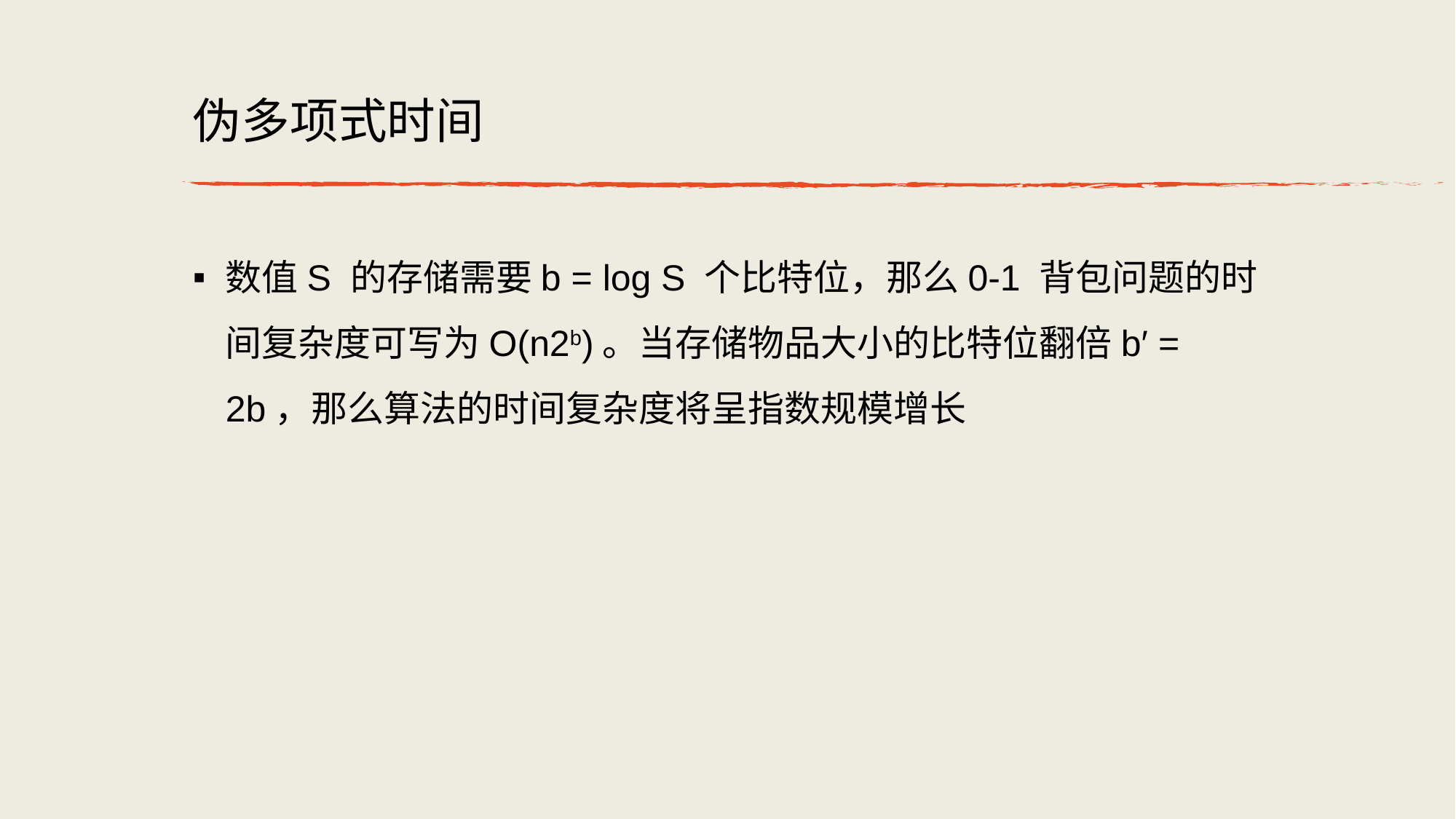

# 伪多项式时间
数值S 的存储需要b = log S 个⽐特位，那么0-1 背包问题的时间复杂度可写为O(n2b)。当存储物品⼤⼩的⽐特位翻倍b′ = 2b，那么算法的时间复杂度将呈指数规模增长